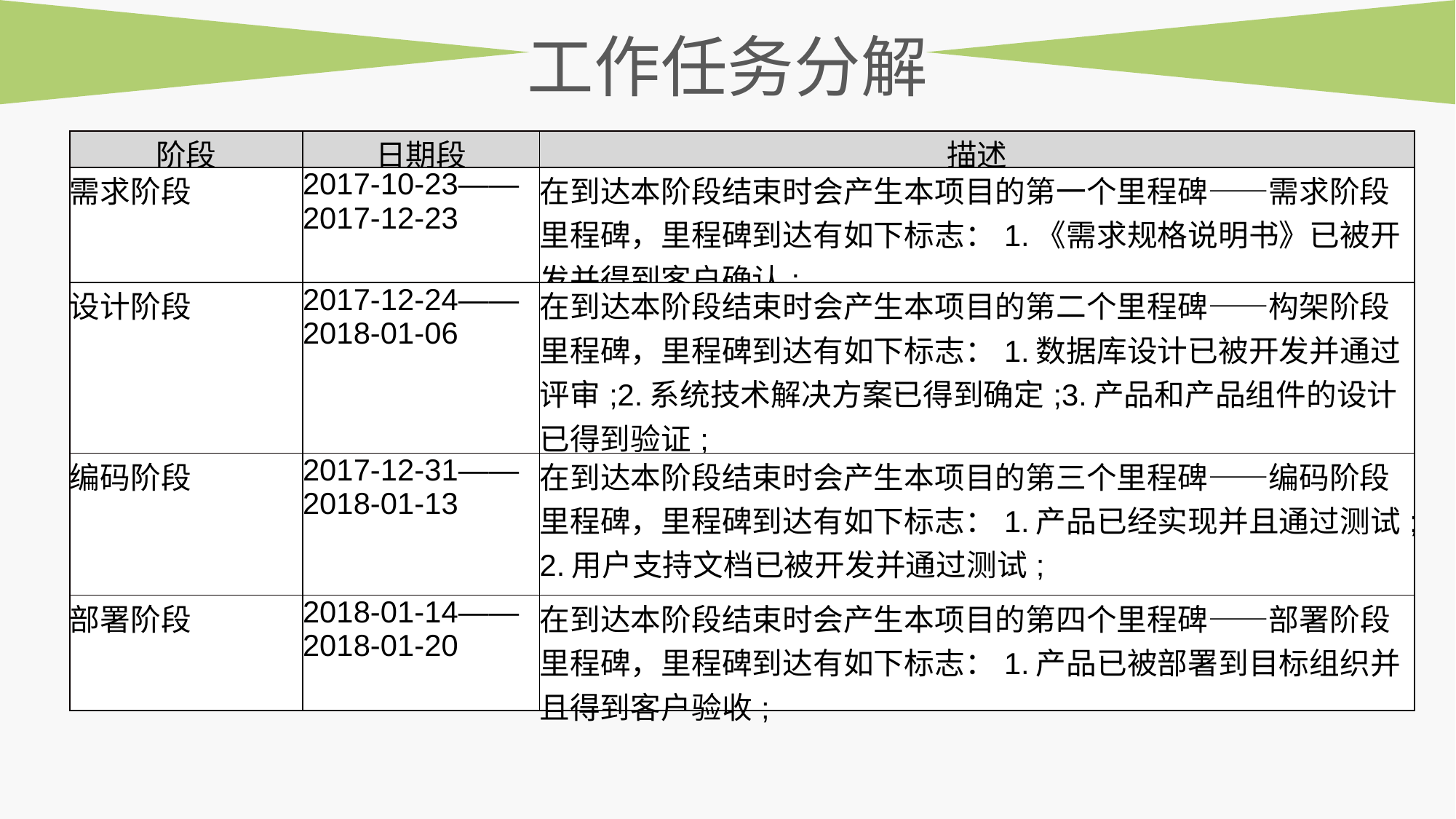

工作任务分解
| 阶段 | 日期段 | 描述 |
| --- | --- | --- |
| 需求阶段 | 2017-10-23——2017-12-23 | 在到达本阶段结束时会产生本项目的第一个里程碑――需求阶段里程碑，里程碑到达有如下标志：1.《需求规格说明书》已被开发并得到客户确认; |
| 设计阶段 | 2017-12-24——2018-01-06 | 在到达本阶段结束时会产生本项目的第二个里程碑――构架阶段里程碑，里程碑到达有如下标志：1.数据库设计已被开发并通过评审;2.系统技术解决方案已得到确定;3.产品和产品组件的设计已得到验证; |
| 编码阶段 | 2017-12-31——2018-01-13 | 在到达本阶段结束时会产生本项目的第三个里程碑――编码阶段里程碑，里程碑到达有如下标志：1.产品已经实现并且通过测试;2.用户支持文档已被开发并通过测试; |
| 部署阶段 | 2018-01-14——2018-01-20 | 在到达本阶段结束时会产生本项目的第四个里程碑――部署阶段里程碑，里程碑到达有如下标志：1.产品已被部署到目标组织并且得到客户验收; |